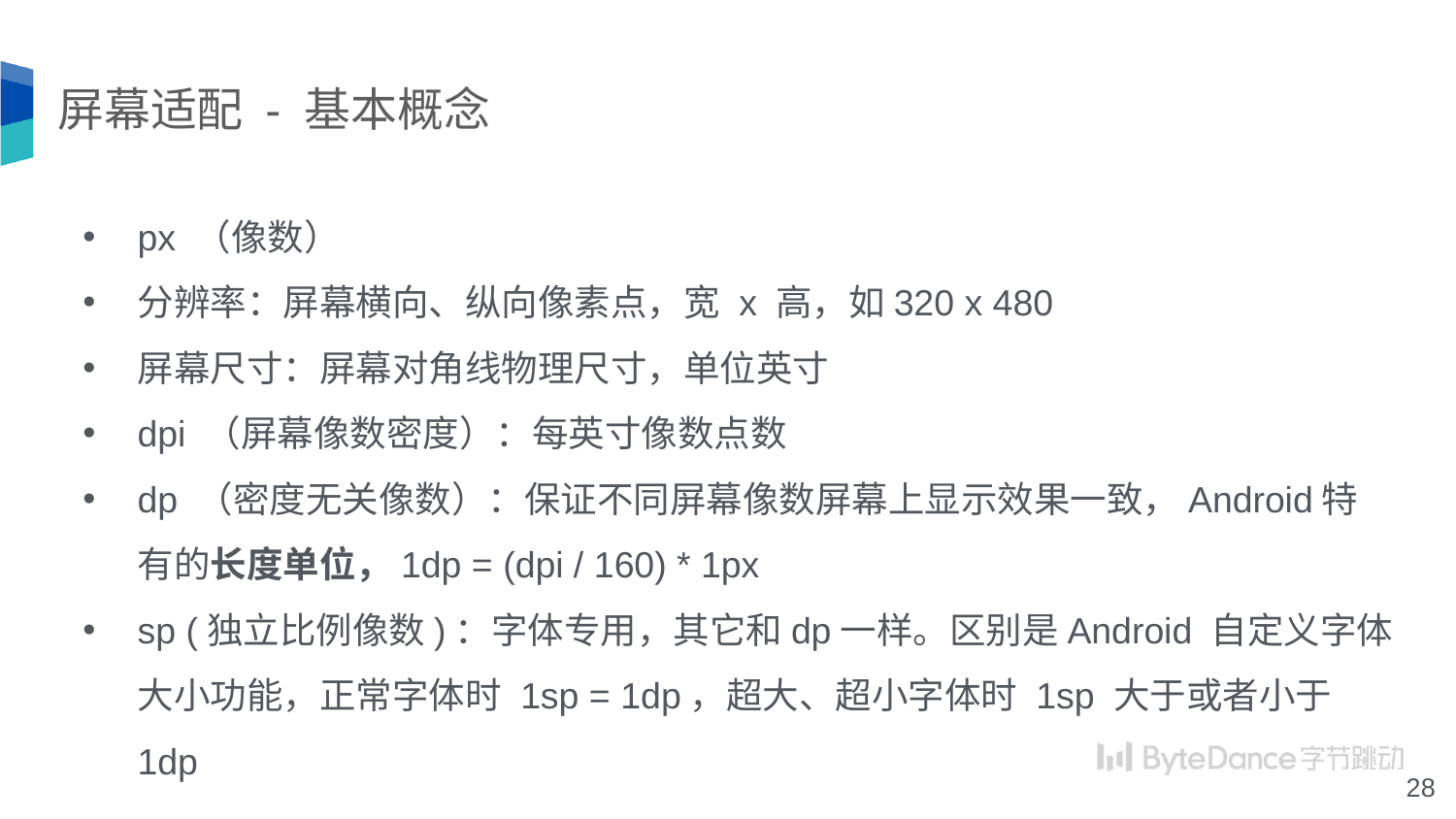

# 屏幕适配 - 基本概念
px （像数）
分辨率：屏幕横向、纵向像素点，宽 x 高，如320 x 480
屏幕尺寸：屏幕对角线物理尺寸，单位英寸
dpi （屏幕像数密度）：每英寸像数点数
dp （密度无关像数）：保证不同屏幕像数屏幕上显示效果一致，Android特有的长度单位，1dp = (dpi / 160) * 1px
sp (独立比例像数)：字体专用，其它和dp一样。区别是Android 自定义字体大小功能，正常字体时 1sp = 1dp，超大、超小字体时 1sp 大于或者小于1dp
28